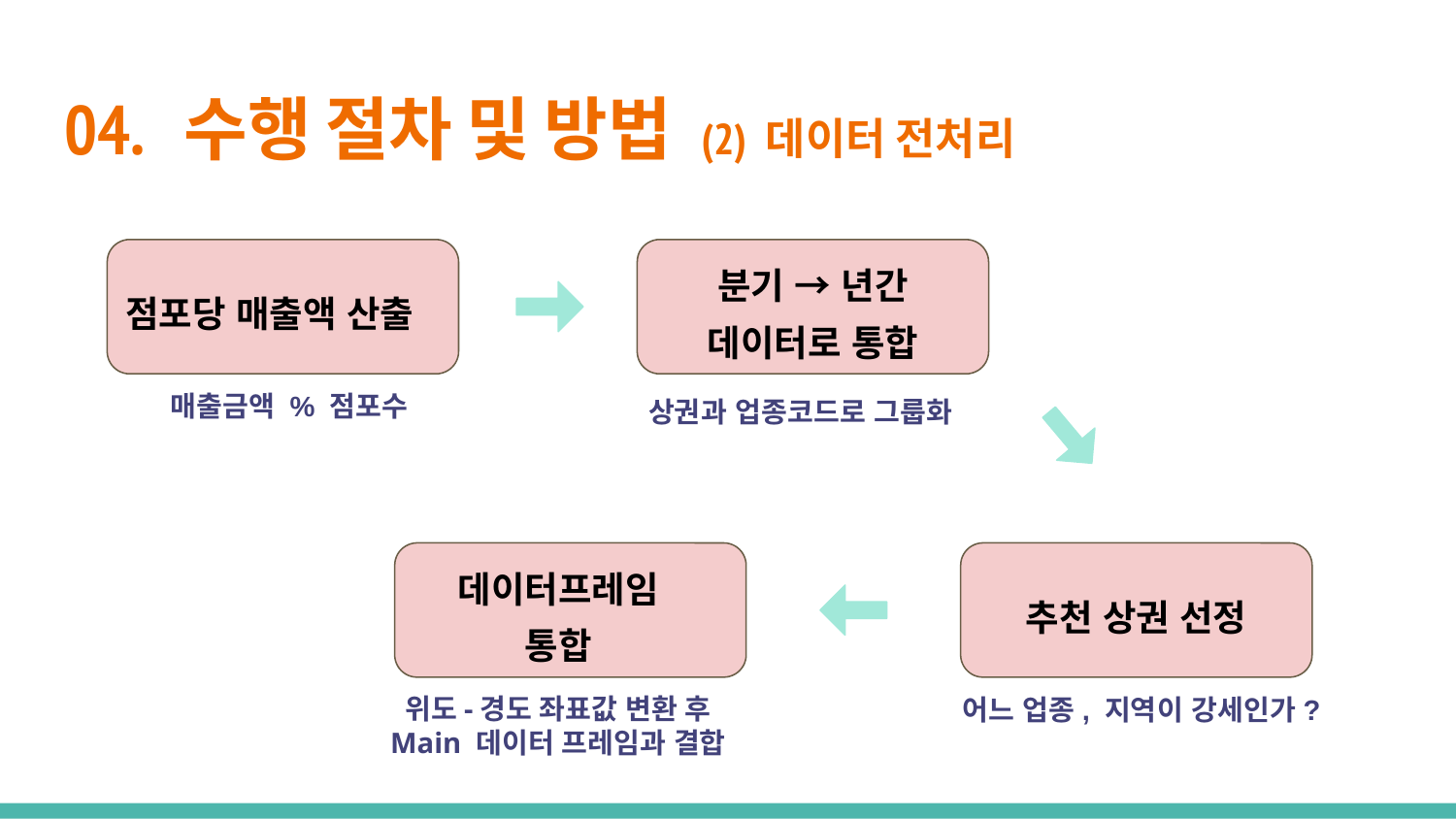

# 04.  수행 절차 및 방법 (2) 데이터 전처리

점포당 매출액 산출

분기 → 년간 데이터로 통합

매출금액 % 점포수
상권과 업종코드로 그룹화

데이터프레임 통합
추천 상권 선정

위도-경도 좌표값 변환 후
Main 데이터 프레임과 결합
어느 업종, 지역이 강세인가?